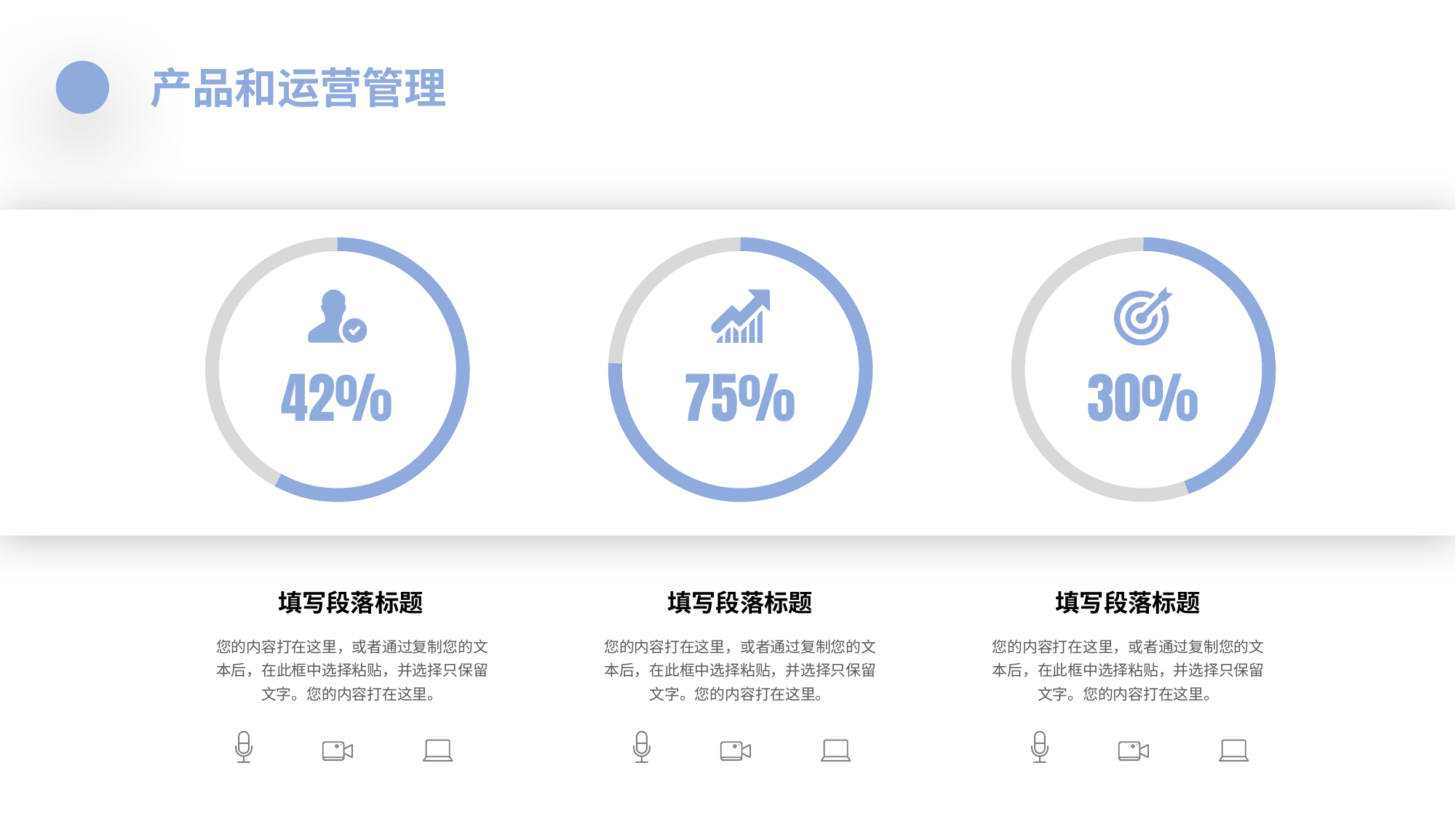

产品和运营管理

42%

75%

30%
填写段落标题
填写段落标题
填写段落标题
您的内容打在这里，或者通过复制您的文本后，在此框中选择粘贴，并选择只保留文字。您的内容打在这里。
您的内容打在这里，或者通过复制您的文本后，在此框中选择粘贴，并选择只保留文字。您的内容打在这里。
您的内容打在这里，或者通过复制您的文本后，在此框中选择粘贴，并选择只保留文字。您的内容打在这里。